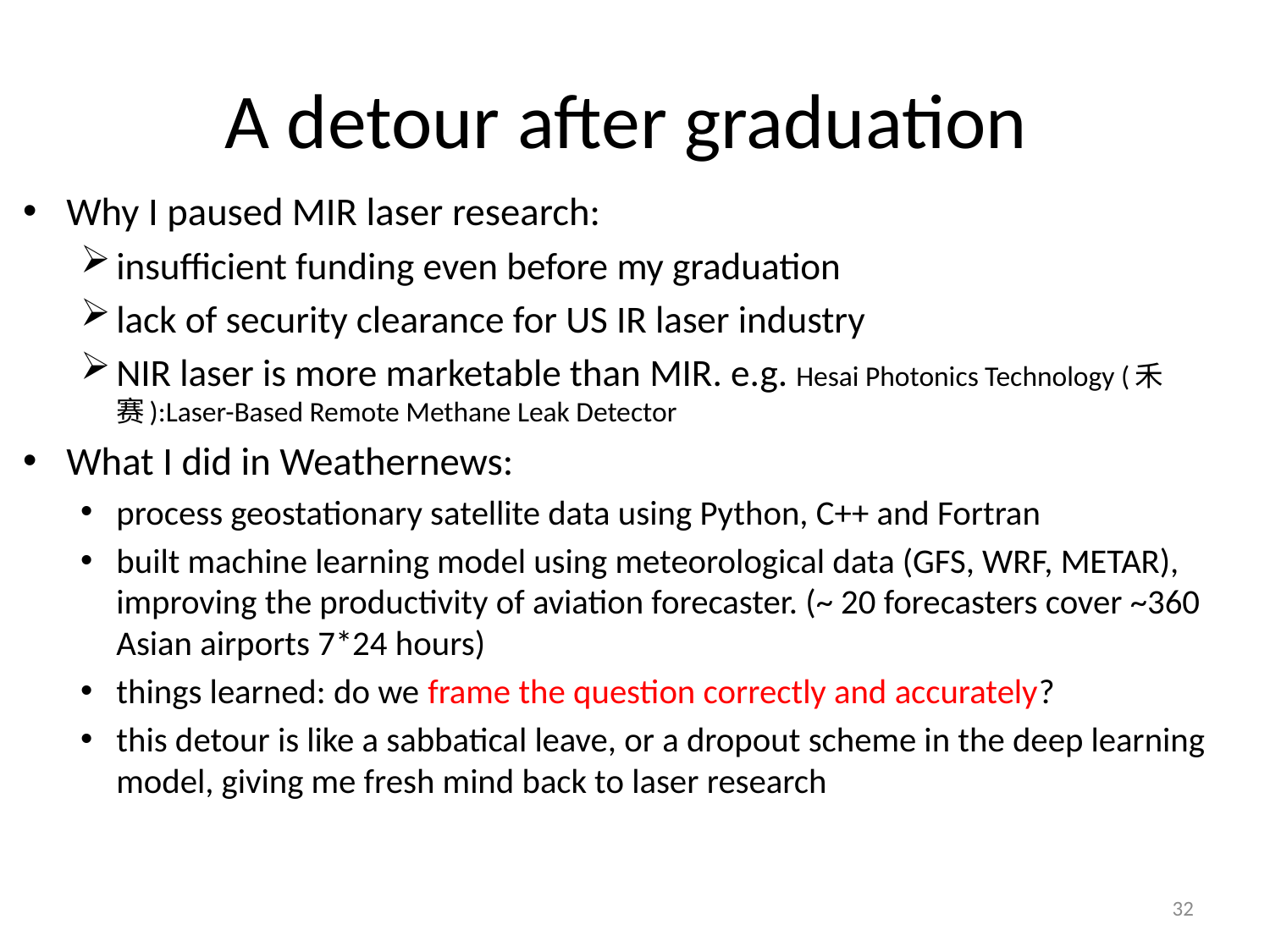

# A detour after graduation
Why I paused MIR laser research:
insufficient funding even before my graduation
lack of security clearance for US IR laser industry
NIR laser is more marketable than MIR. e.g. Hesai Photonics Technology (禾赛):Laser-Based Remote Methane Leak Detector
What I did in Weathernews:
process geostationary satellite data using Python, C++ and Fortran
built machine learning model using meteorological data (GFS, WRF, METAR), improving the productivity of aviation forecaster. (~ 20 forecasters cover ~360 Asian airports 7*24 hours)
things learned: do we frame the question correctly and accurately?
this detour is like a sabbatical leave, or a dropout scheme in the deep learning model, giving me fresh mind back to laser research
32